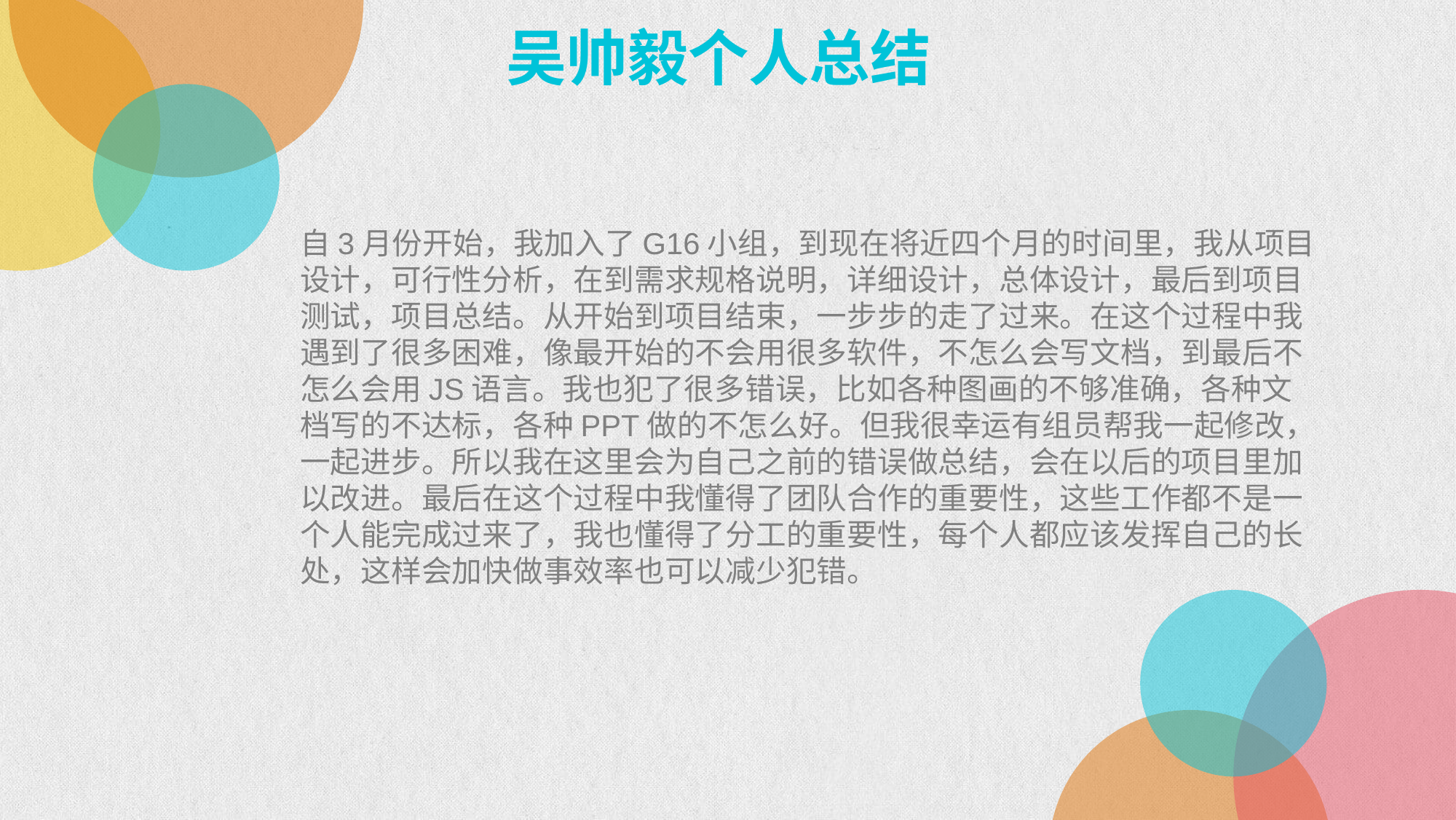

吴帅毅个人总结

自3月份开始，我加入了G16小组，到现在将近四个月的时间里，我从项目设计，可行性分析，在到需求规格说明，详细设计，总体设计，最后到项目测试，项目总结。从开始到项目结束，一步步的走了过来。在这个过程中我遇到了很多困难，像最开始的不会用很多软件，不怎么会写文档，到最后不怎么会用JS语言。我也犯了很多错误，比如各种图画的不够准确，各种文档写的不达标，各种PPT做的不怎么好。但我很幸运有组员帮我一起修改，一起进步。所以我在这里会为自己之前的错误做总结，会在以后的项目里加以改进。最后在这个过程中我懂得了团队合作的重要性，这些工作都不是一个人能完成过来了，我也懂得了分工的重要性，每个人都应该发挥自己的长处，这样会加快做事效率也可以减少犯错。